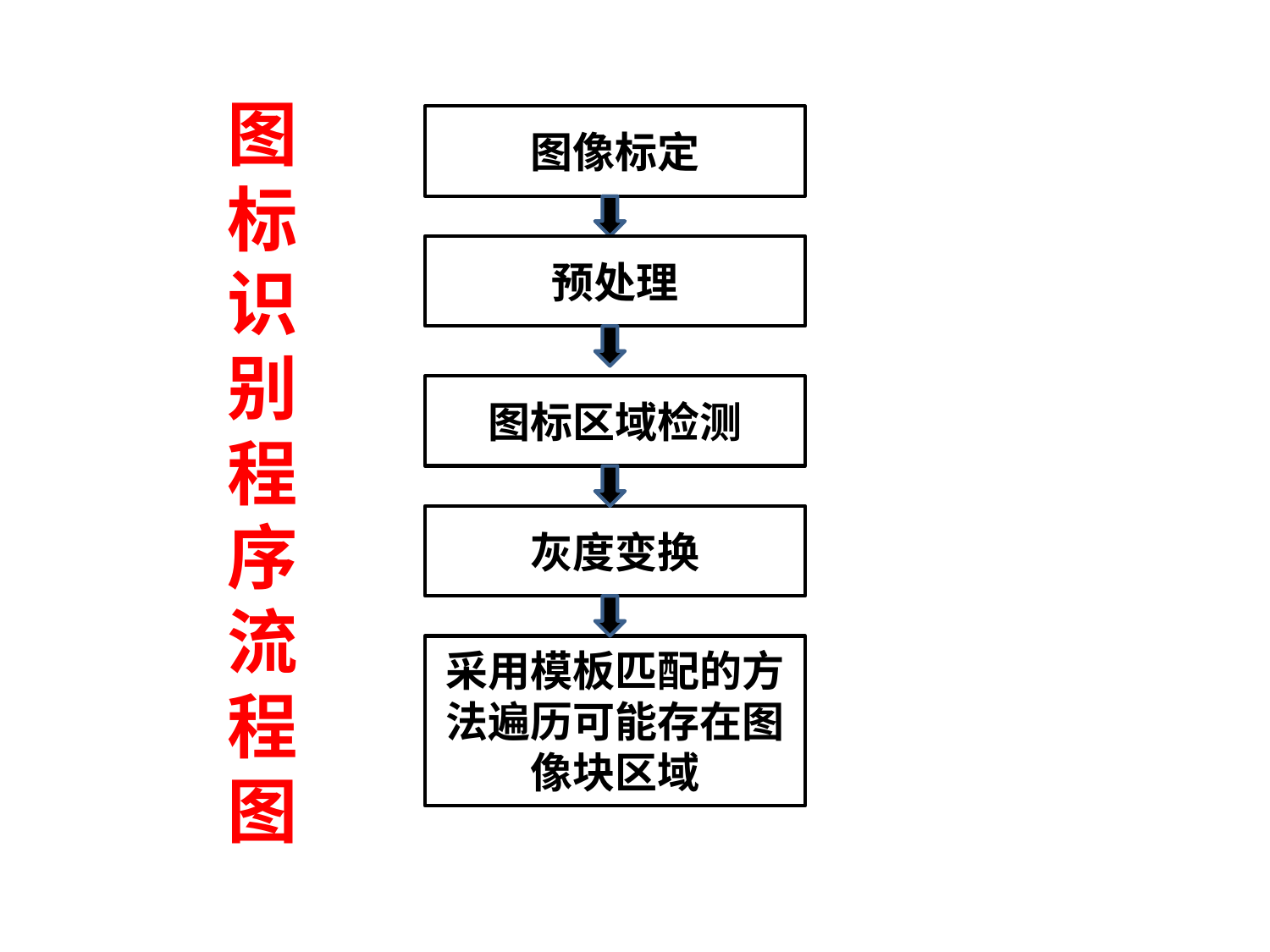

图标识别程序流程图
图像标定

预处理

图标区域检测

灰度变换

采用模板匹配的方法遍历可能存在图像块区域